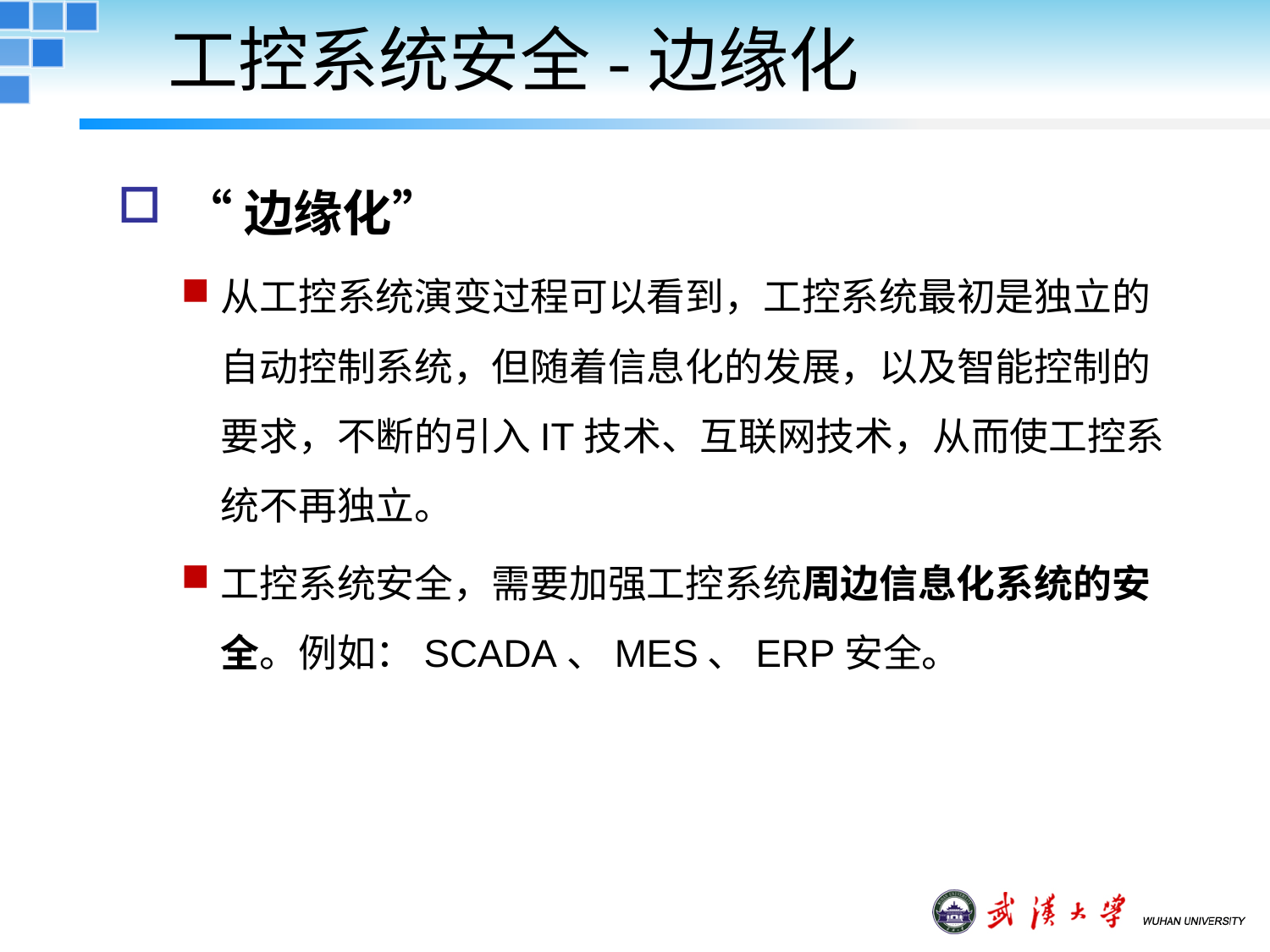

# 工控系统安全-边缘化
“边缘化”
从工控系统演变过程可以看到，工控系统最初是独立的自动控制系统，但随着信息化的发展，以及智能控制的要求，不断的引入IT技术、互联网技术，从而使工控系统不再独立。
工控系统安全，需要加强工控系统周边信息化系统的安全。例如：SCADA、MES、ERP安全。